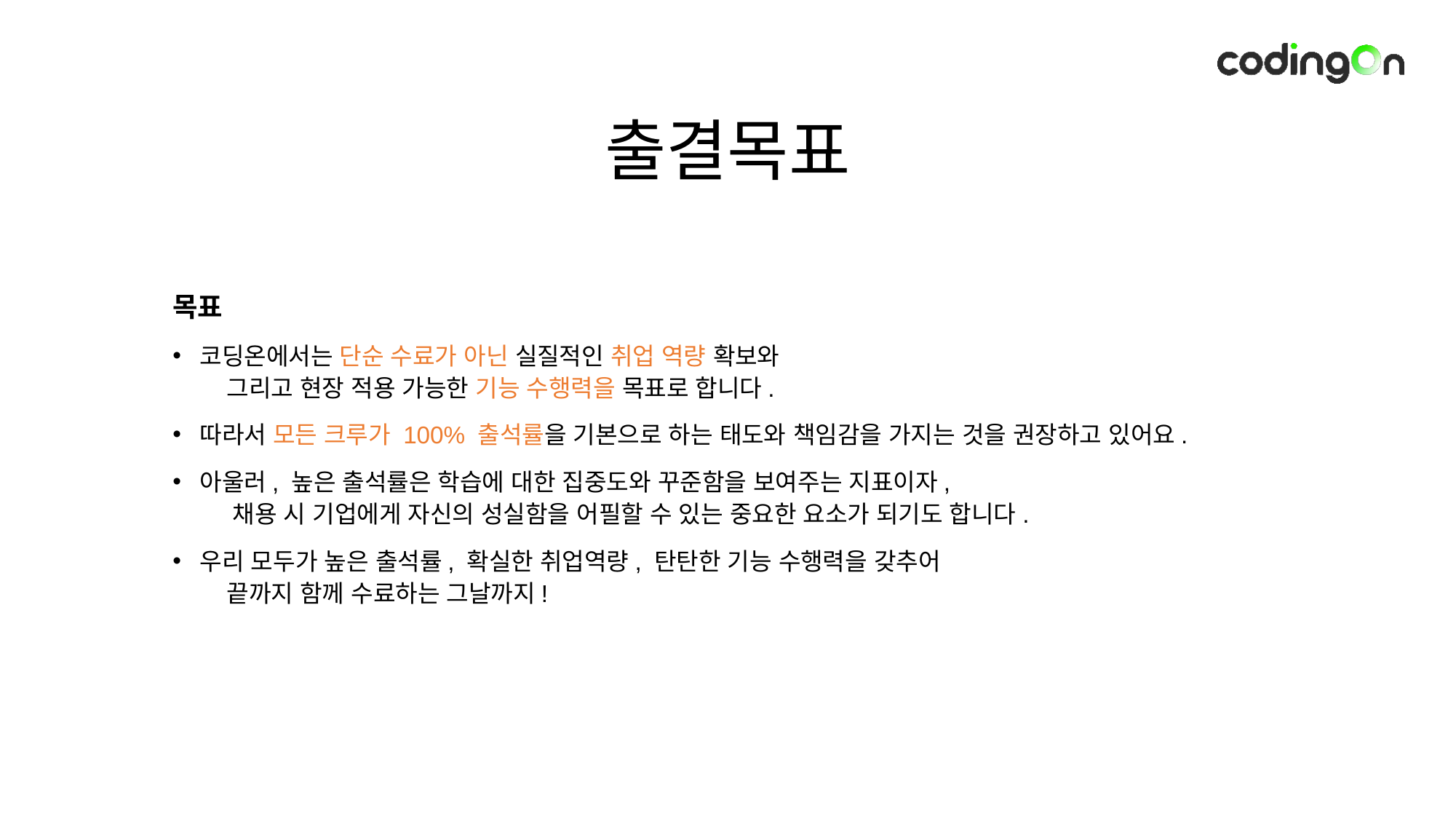

출결목표

목표
코딩온에서는 단순 수료가 아닌 실질적인 취업 역량 확보와
    그리고 현장 적용 가능한 기능 수행력을 목표로 합니다.
따라서 모든 크루가 100% 출석률을 기본으로 하는 태도와 책임감을 가지는 것을 권장하고 있어요.
아울러, 높은 출석률은 학습에 대한 집중도와 꾸준함을 보여주는 지표이자,
    채용 시 기업에게 자신의 성실함을 어필할 수 있는 중요한 요소가 되기도 합니다.
우리 모두가 높은 출석률, 확실한 취업역량, 탄탄한 기능 수행력을 갖추어
    끝까지 함께 수료하는 그날까지!